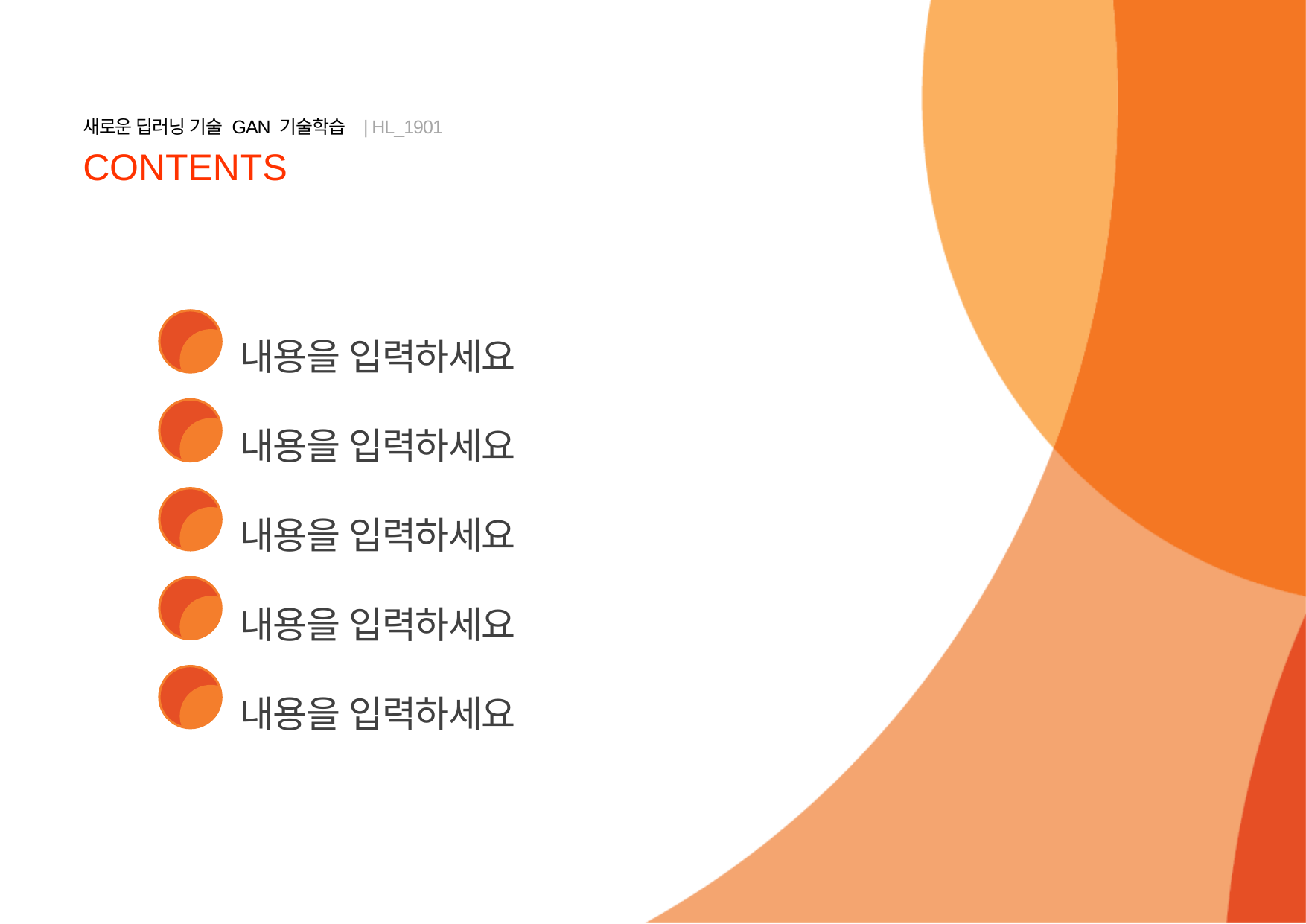

내용을 입력하세요
내용을 입력하세요
내용을 입력하세요
내용을 입력하세요
내용을 입력하세요
I
II
III
IV
V